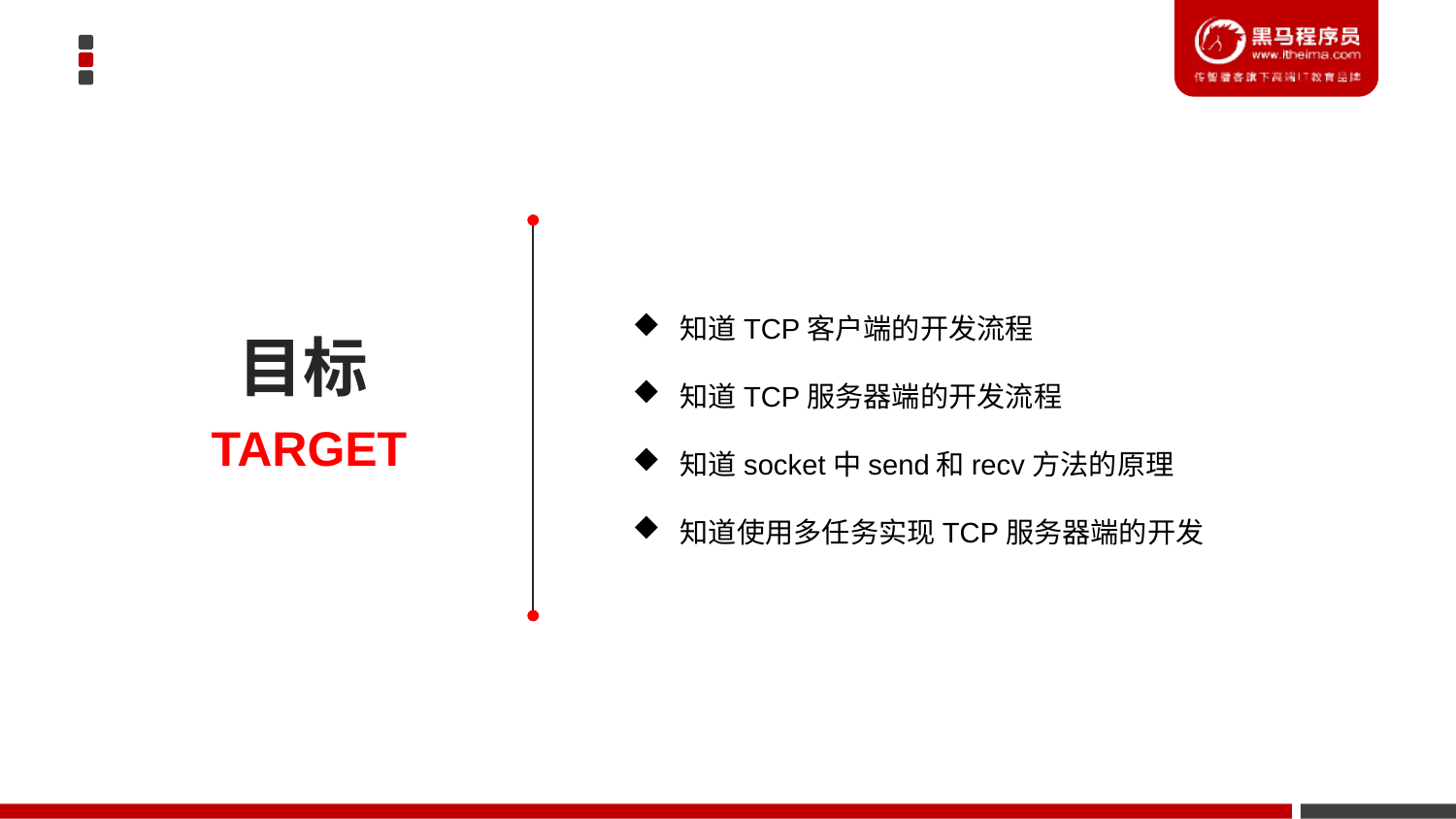

知道TCP客户端的开发流程
 知道TCP服务器端的开发流程
 知道socket中send和recv方法的原理
 知道使用多任务实现TCP服务器端的开发
目标
TARGET